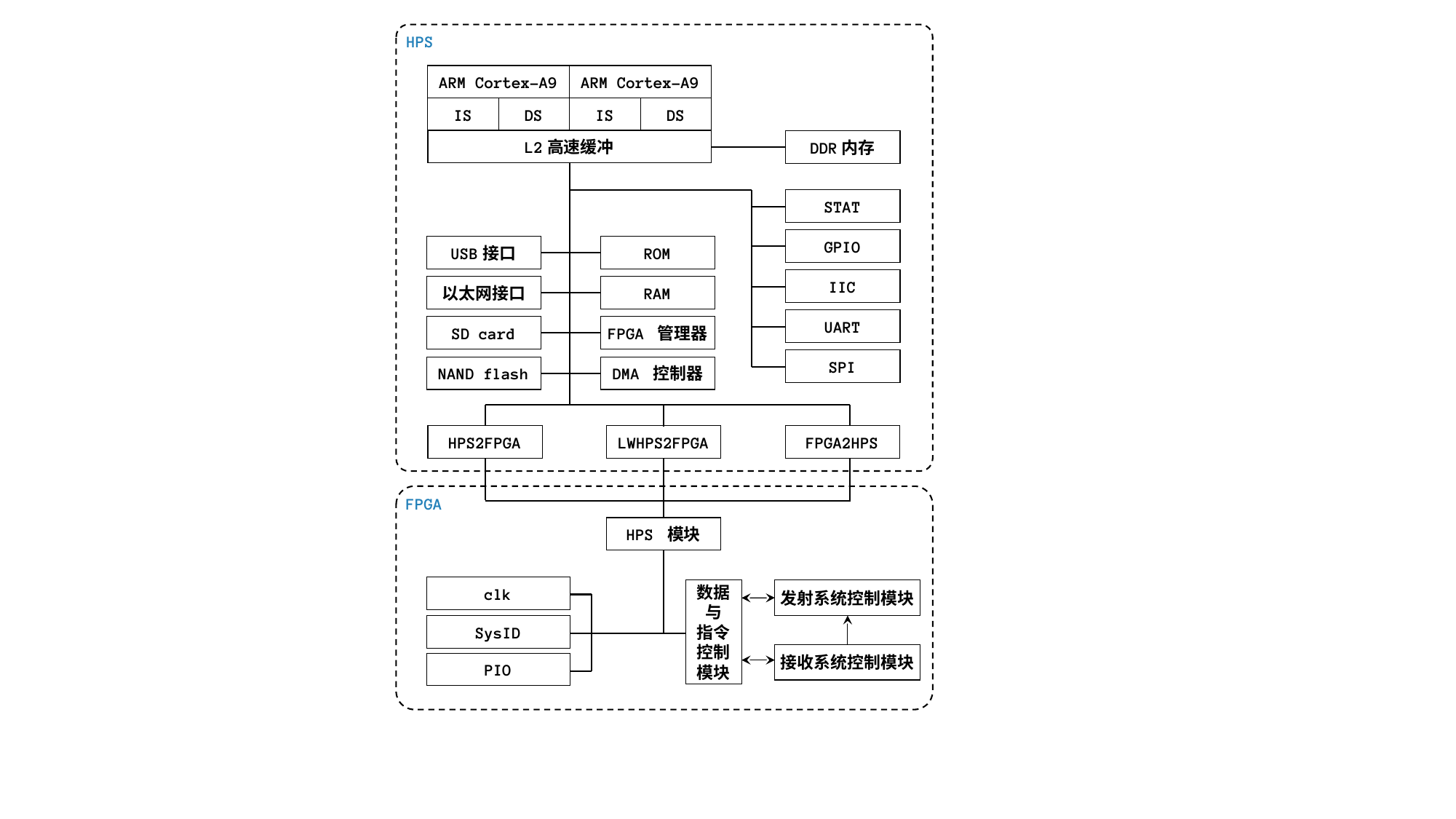

HPS
ARM Cortex-A9
ARM Cortex-A9
IS
DS
IS
DS
L2高速缓冲
DDR内存
STAT
GPIO
USB接口
ROM
IIC
以太网接口
RAM
UART
SD card
FPGA 管理器
SPI
NAND flash
DMA 控制器
HPS2FPGA
LWHPS2FPGA
FPGA2HPS

FPGA
HPS 模块
clk
数据
与
指令
控制
模块
发射系统控制模块
接收系统控制模块
SysID
PIO